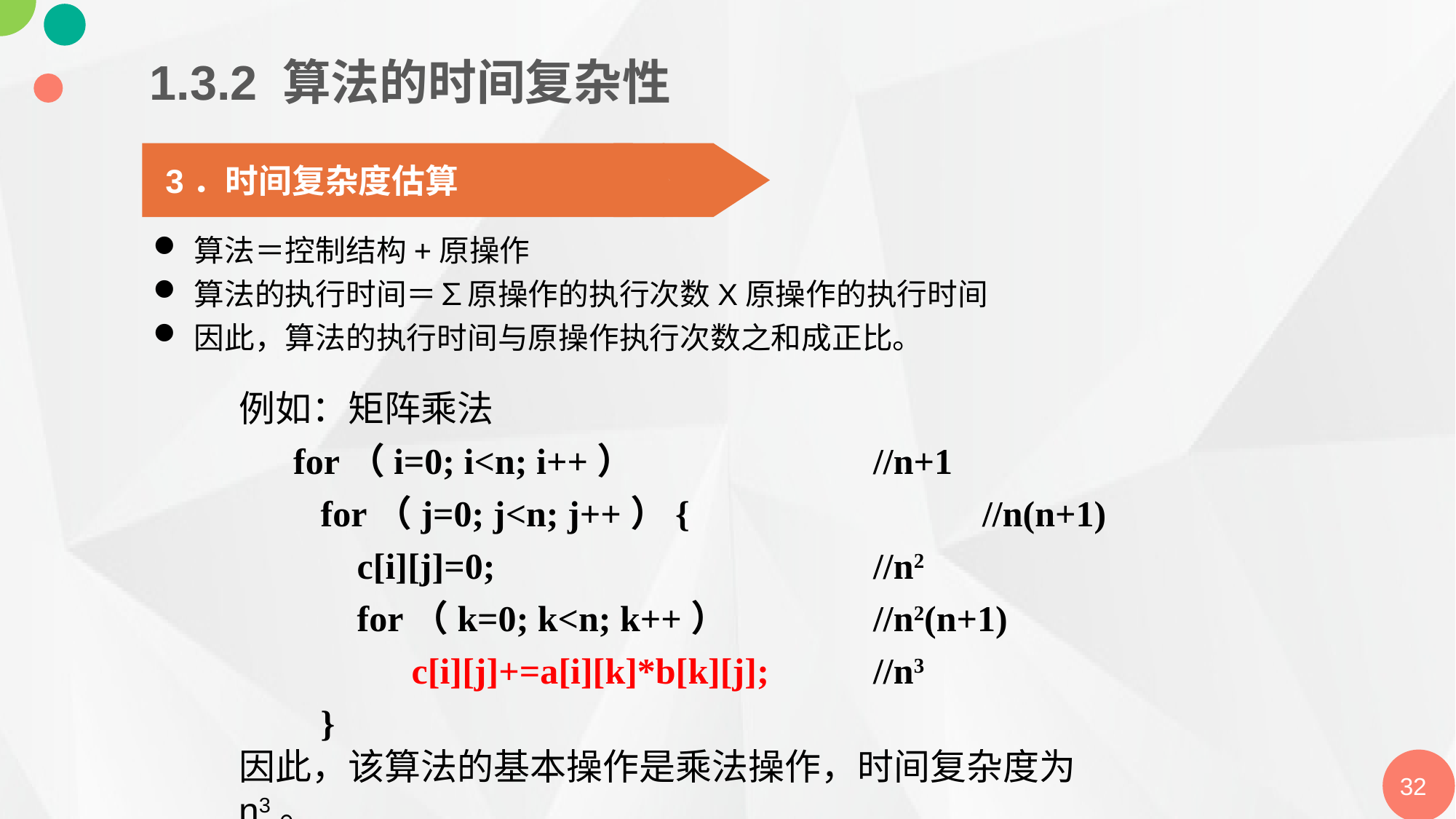

1.3.2 算法的时间复杂性

3．时间复杂度估算
算法＝控制结构+原操作
算法的执行时间＝∑原操作的执行次数X原操作的执行时间
因此，算法的执行时间与原操作执行次数之和成正比。
例如：矩阵乘法
for（i=0; i<n; i++）             		//n+1
   for（j=0; j<n; j++）{         		//n(n+1)
       c[i][j]=0;                          		//n2
       for（k=0; k<n; k++）    		//n2(n+1)
             c[i][j]+=a[i][k]*b[k][j];      	//n3
   }
因此，该算法的基本操作是乘法操作，时间复杂度为n3。